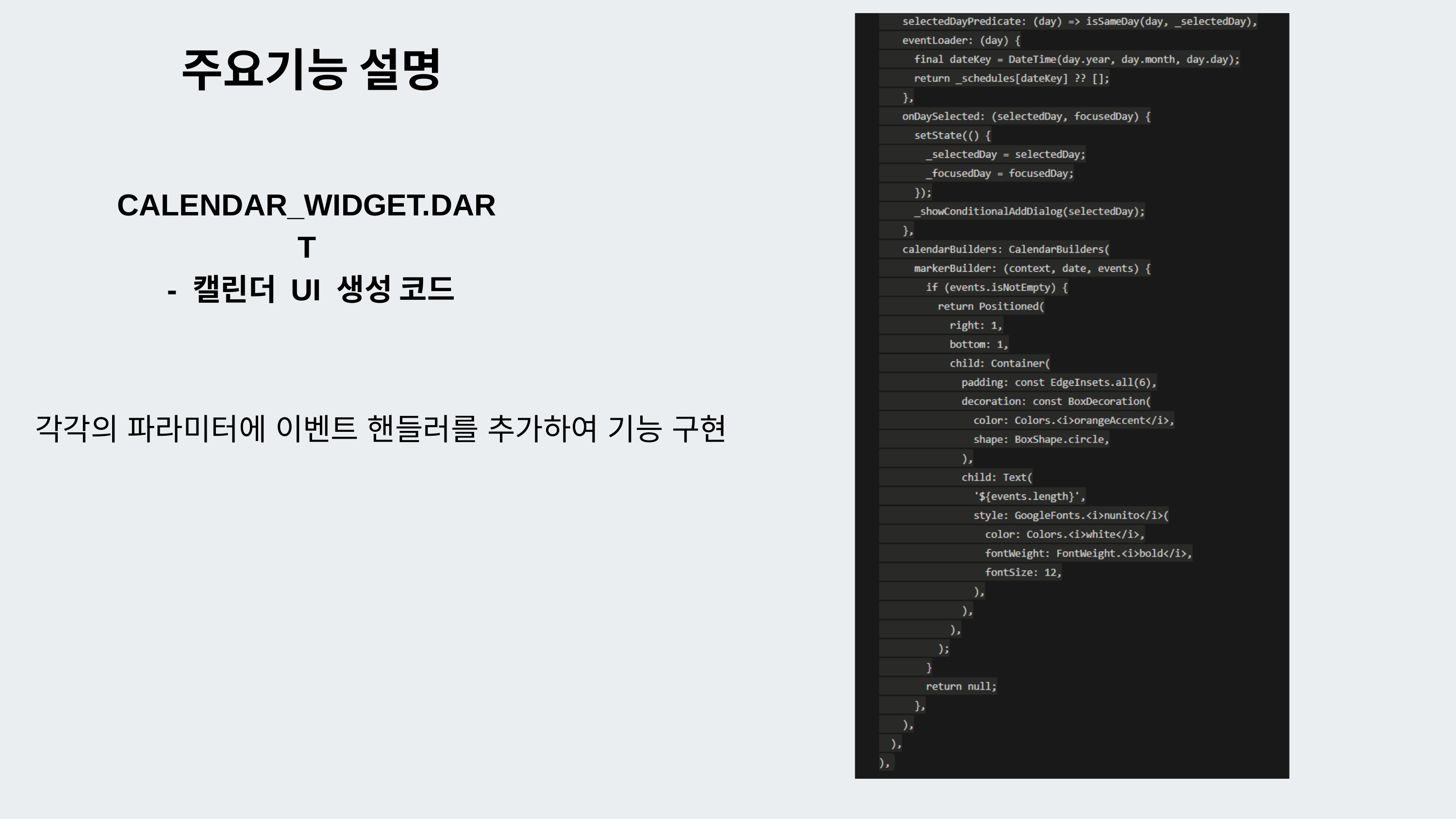

주요기능 설명
CALENDAR_WIDGET.DART
 - 캘린더 UI 생성 코드
각각의 파라미터에 이벤트 핸들러를 추가하여 기능 구현